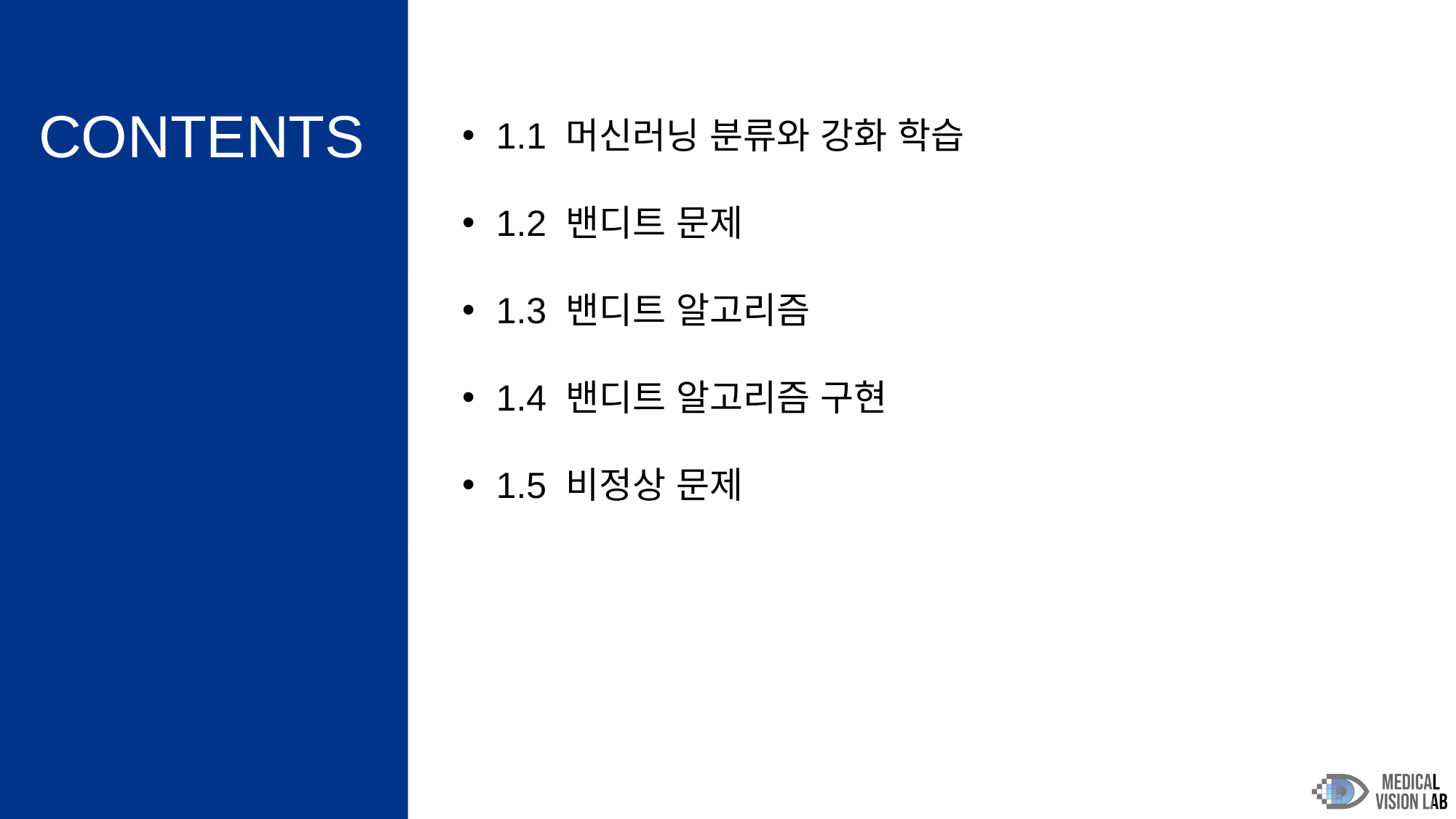

1.1 머신러닝 분류와 강화 학습

1.2 밴디트 문제

1.3 밴디트 알고리즘

1.4 밴디트 알고리즘 구현

1.5 비정상 문제